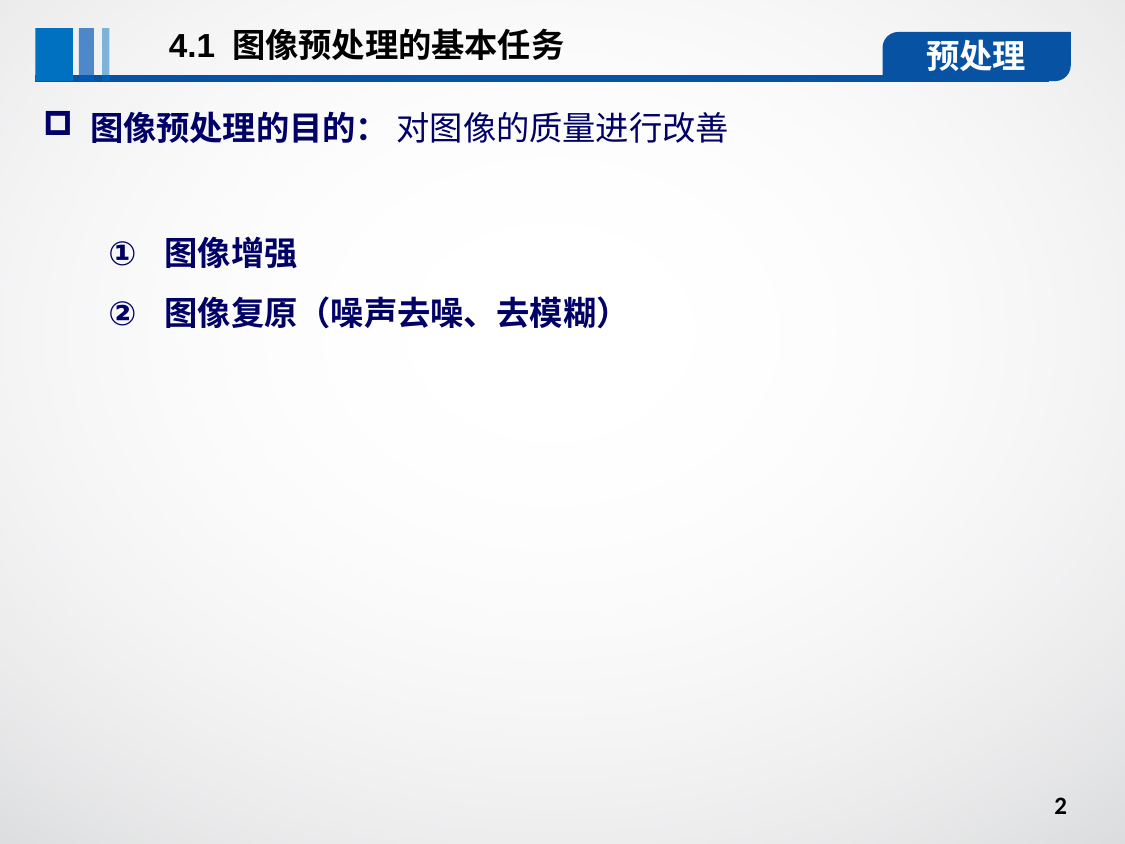

4.1 图像预处理的基本任务
预处理
图像预处理的目的： 对图像的质量进行改善
图像增强
图像复原（噪声去噪、去模糊）
2
5